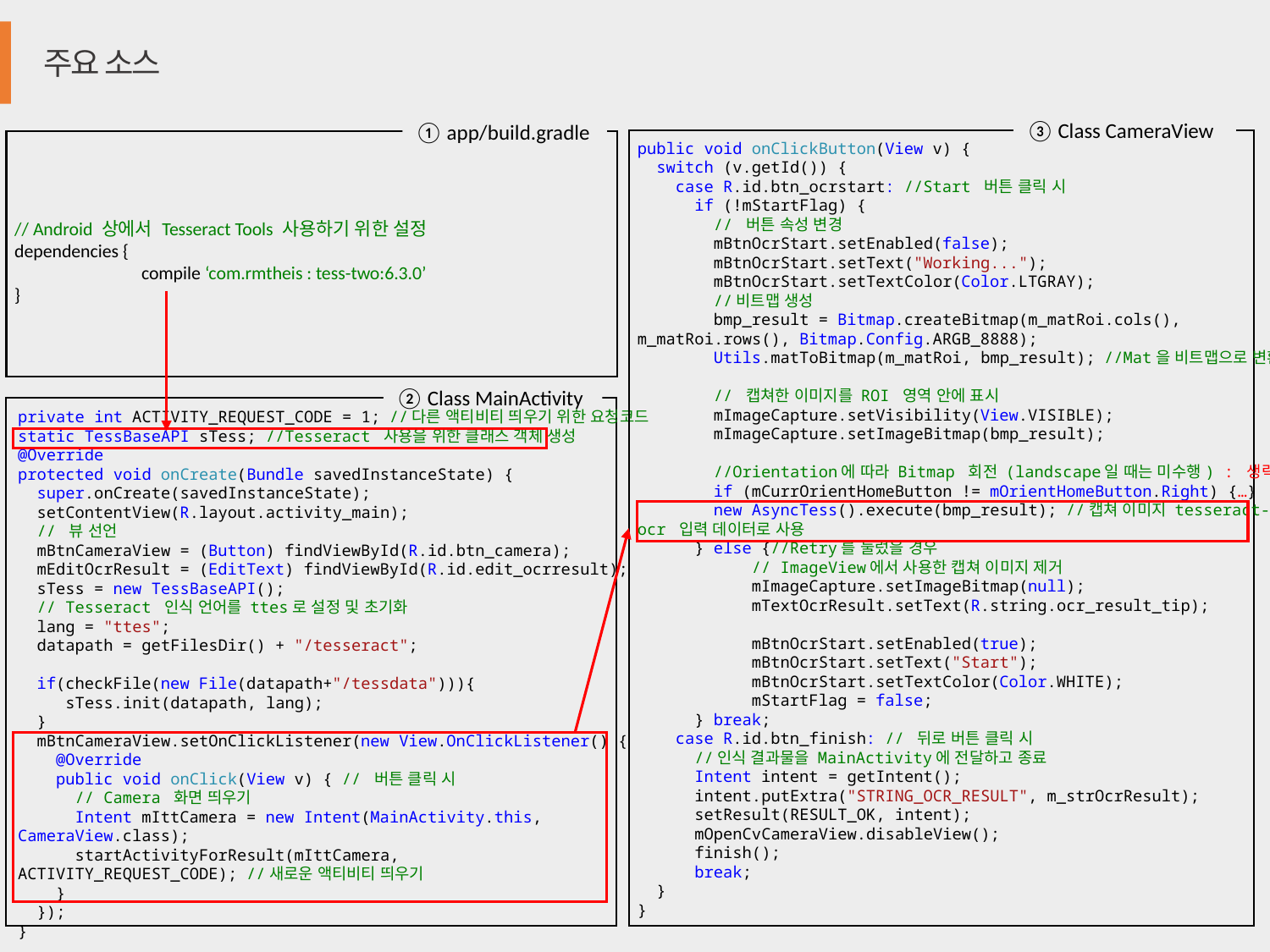

주요 소스
Class CameraView

public void onClickButton(View v) {
  switch (v.getId()) {
    case R.id.btn_ocrstart: //Start 버튼 클릭 시
      if (!mStartFlag) {
        // 버튼 속성 변경
        mBtnOcrStart.setEnabled(false);
        mBtnOcrStart.setText("Working...");
        mBtnOcrStart.setTextColor(Color.LTGRAY);
        //비트맵 생성
        bmp_result = Bitmap.createBitmap(m_matRoi.cols(), m_matRoi.rows(), Bitmap.Config.ARGB_8888);
        Utils.matToBitmap(m_matRoi, bmp_result); //Mat을 비트맵으로 변환

        // 캡쳐한 이미지를 ROI 영역 안에 표시
        mImageCapture.setVisibility(View.VISIBLE);
        mImageCapture.setImageBitmap(bmp_result);

        //Orientation에 따라 Bitmap 회전 (landscape일 때는 미수행) : 생략
        if (mCurrOrientHomeButton != mOrientHomeButton.Right) {…}
        new AsyncTess().execute(bmp_result); //캡쳐 이미지 tesseract-ocr 입력 데이터로 사용
      } else {//Retry를 눌렀을 경우
            // ImageView에서 사용한 캡쳐 이미지 제거
            mImageCapture.setImageBitmap(null);
            mTextOcrResult.setText(R.string.ocr_result_tip);

            mBtnOcrStart.setEnabled(true);
            mBtnOcrStart.setText("Start");
            mBtnOcrStart.setTextColor(Color.WHITE);
            mStartFlag = false;
      } break;
    case R.id.btn_finish: // 뒤로 버튼 클릭 시
      //인식 결과물을 MainActivity에 전달하고 종료
      Intent intent = getIntent();
      intent.putExtra("STRING_OCR_RESULT", m_strOcrResult);
      setResult(RESULT_OK, intent);
      mOpenCvCameraView.disableView();
      finish();
      break;
  }
}
app/build.gradle

// Android 상에서 Tesseract Tools 사용하기 위한 설정
dependencies {
	compile ‘com.rmtheis : tess-two:6.3.0’
}
Class MainActivity

private int ACTIVITY_REQUEST_CODE = 1; //다른 액티비티 띄우기 위한 요청코드
static TessBaseAPI sTess; //Tesseract 사용을 위한 클래스 객체 생성
@Override
protected void onCreate(Bundle savedInstanceState) {
  super.onCreate(savedInstanceState);
  setContentView(R.layout.activity_main);
  // 뷰 선언
  mBtnCameraView = (Button) findViewById(R.id.btn_camera);
  mEditOcrResult = (EditText) findViewById(R.id.edit_ocrresult);
  sTess = new TessBaseAPI();
  // Tesseract 인식 언어를 ttes로 설정 및 초기화
  lang = "ttes";
  datapath = getFilesDir() + "/tesseract";

  if(checkFile(new File(datapath+"/tessdata"))){
     sTess.init(datapath, lang);
  }
  mBtnCameraView.setOnClickListener(new View.OnClickListener() {
    @Override
    public void onClick(View v) { // 버튼 클릭 시
      // Camera 화면 띄우기
      Intent mIttCamera = new Intent(MainActivity.this, CameraView.class);
      startActivityForResult(mIttCamera, ACTIVITY_REQUEST_CODE); //새로운 액티비티 띄우기
    }
  });
}